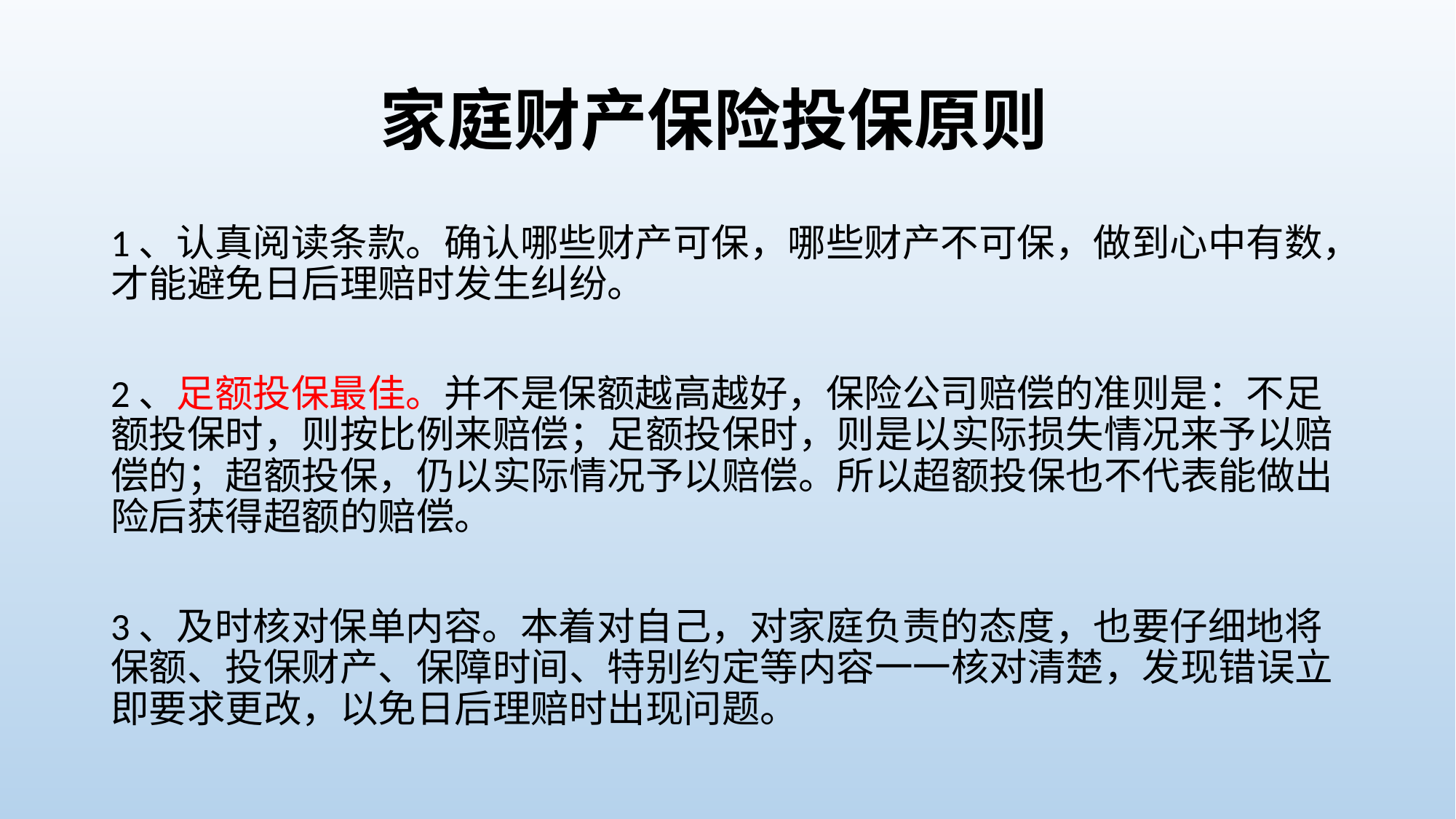

# 家庭财产保险投保原则
1、认真阅读条款。确认哪些财产可保，哪些财产不可保，做到心中有数，才能避免日后理赔时发生纠纷。

2、足额投保最佳。并不是保额越高越好，保险公司赔偿的准则是：不足额投保时，则按比例来赔偿；足额投保时，则是以实际损失情况来予以赔偿的；超额投保，仍以实际情况予以赔偿。所以超额投保也不代表能做出险后获得超额的赔偿。

3、及时核对保单内容。本着对自己，对家庭负责的态度，也要仔细地将保额、投保财产、保障时间、特别约定等内容一一核对清楚，发现错误立即要求更改，以免日后理赔时出现问题。